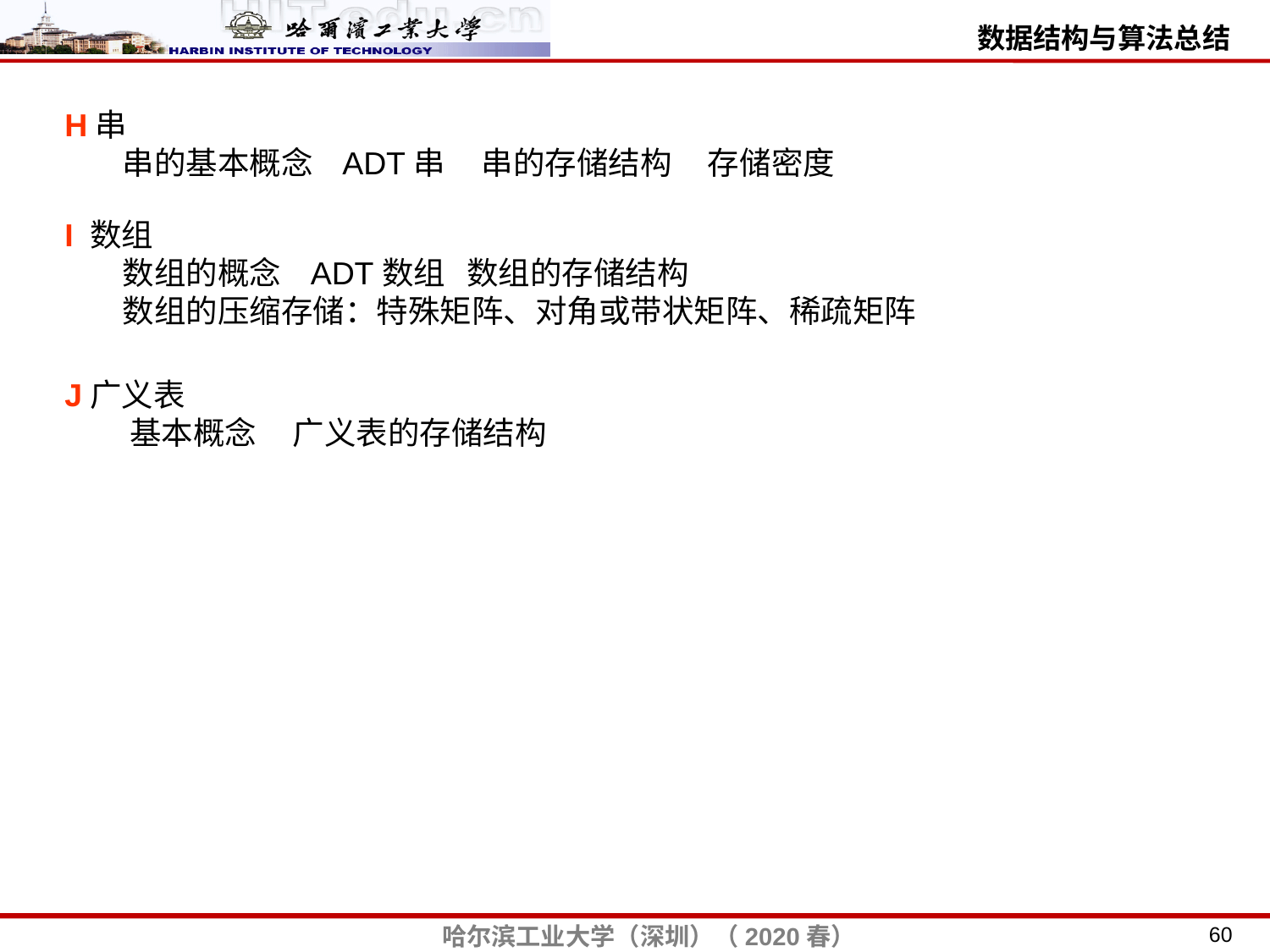

H串
       串的基本概念   ADT串     串的存储结构     存储密度
I 数组
       数组的概念   ADT数组   数组的存储结构
       数组的压缩存储：特殊矩阵、对角或带状矩阵、稀疏矩阵
J广义表
        基本概念     广义表的存储结构